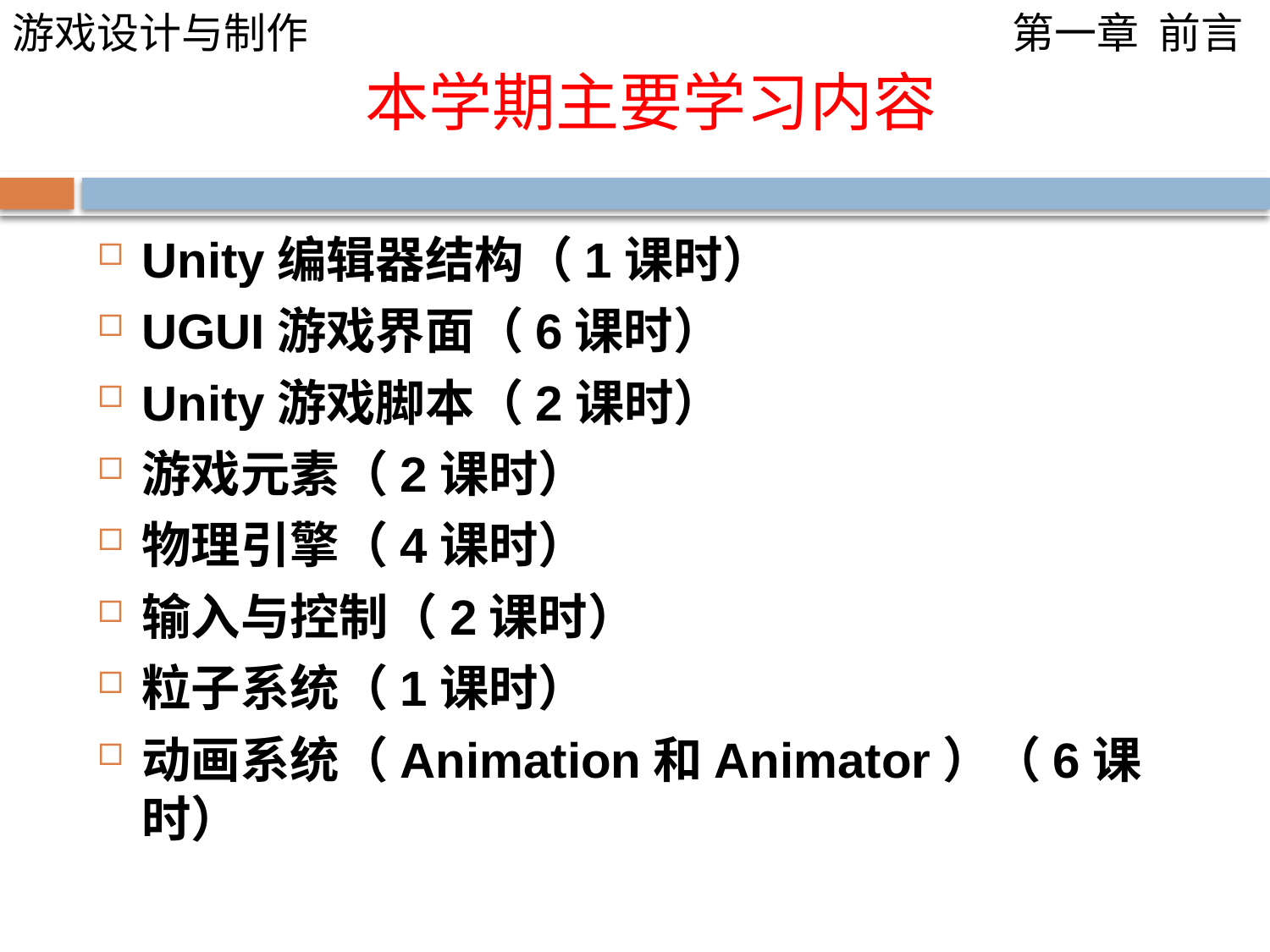

# 本学期主要学习内容
5
Unity编辑器结构（1课时）
UGUI游戏界面（6课时）
Unity游戏脚本（2课时）
游戏元素（2课时）
物理引擎（4课时）
输入与控制（2课时）
粒子系统（1课时）
动画系统（Animation和Animator）（6课时）